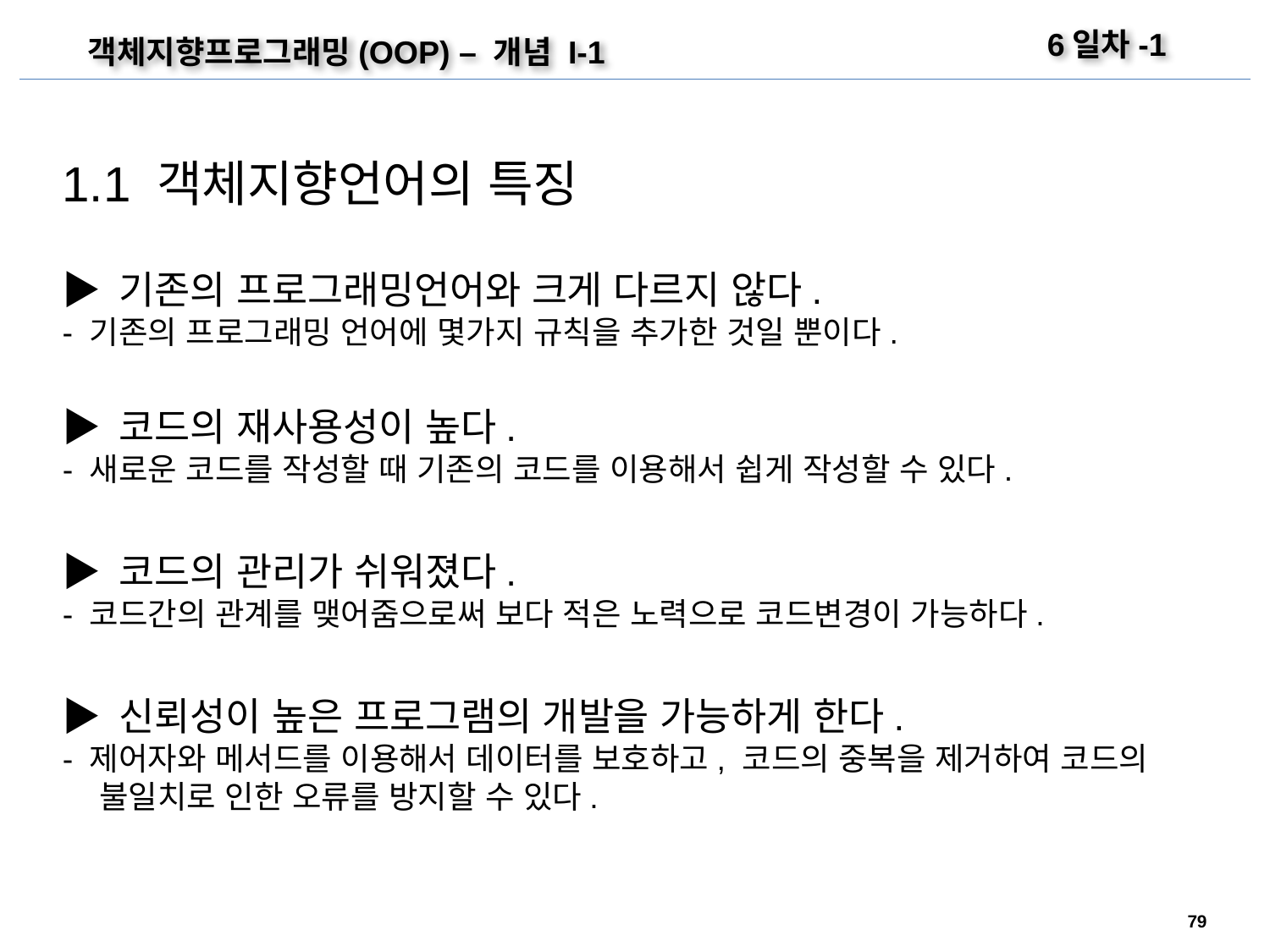

6일차-1
객체지향프로그래밍(OOP) – 개념 I-1
1.1 객체지향언어의 특징
▶ 기존의 프로그래밍언어와 크게 다르지 않다.
- 기존의 프로그래밍 언어에 몇가지 규칙을 추가한 것일 뿐이다.
▶ 코드의 재사용성이 높다.
- 새로운 코드를 작성할 때 기존의 코드를 이용해서 쉽게 작성할 수 있다.
▶ 코드의 관리가 쉬워졌다.
- 코드간의 관계를 맺어줌으로써 보다 적은 노력으로 코드변경이 가능하다.
▶ 신뢰성이 높은 프로그램의 개발을 가능하게 한다.
- 제어자와 메서드를 이용해서 데이터를 보호하고, 코드의 중복을 제거하여 코드의 불일치로 인한 오류를 방지할 수 있다.